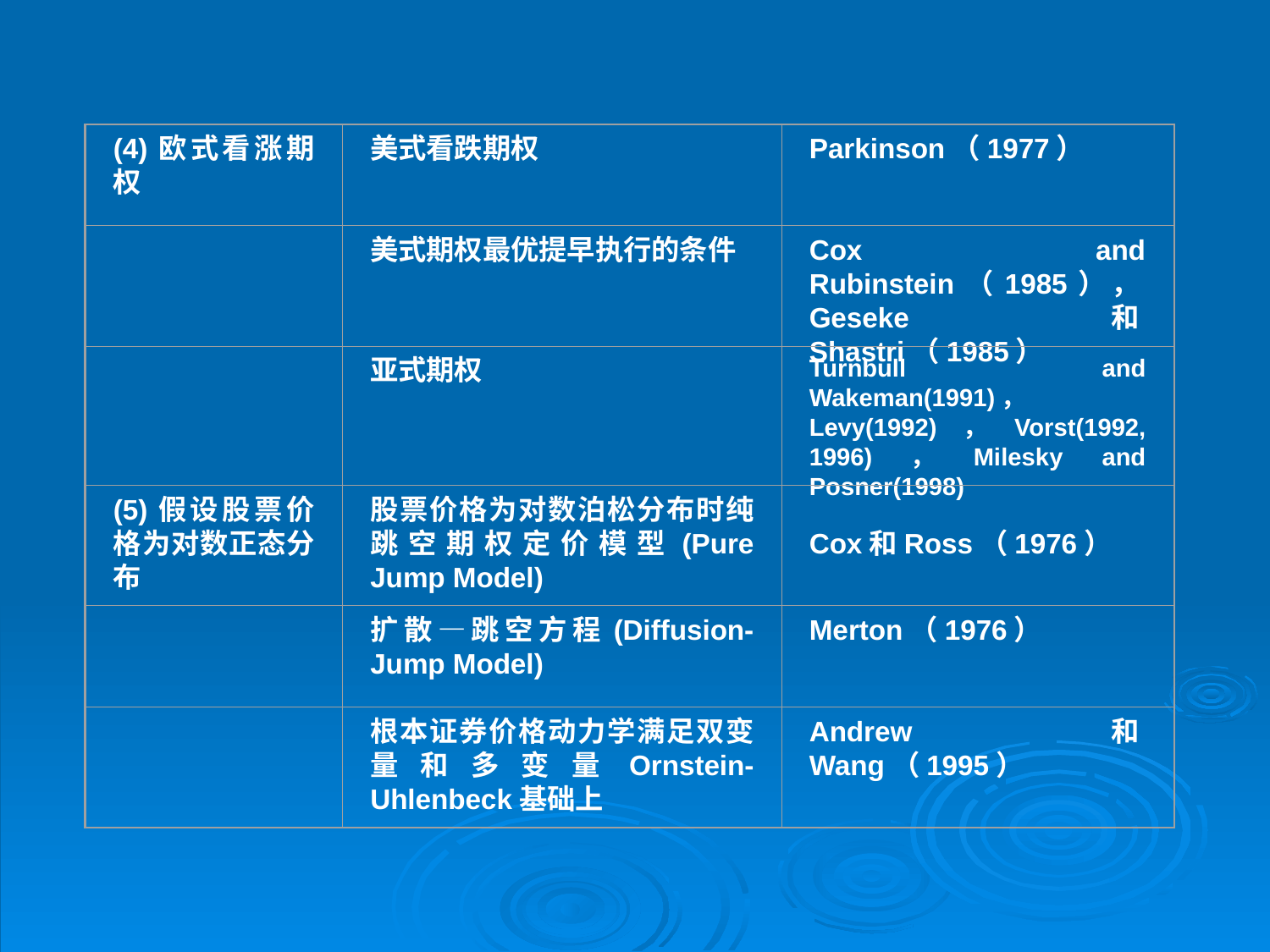

(4)欧式看涨期权

美式看跌期权

Parkinson（1977）

美式期权最优提早执行的条件

Cox and Rubinstein（1985），Geseke和Shastri（1985）

亚式期权

Turnbull and Wakeman(1991)，
Levy(1992)，Vorst(1992, 1996)，Milesky and Posner(1998)

(5)假设股票价格为对数正态分布

股票价格为对数泊松分布时纯跳空期权定价模型(Pure Jump Model)

Cox和Ross（1976）

扩散—跳空方程(Diffusion-Jump Model)

Merton（1976）

根本证券价格动力学满足双变量和多变量Ornstein-Uhlenbeck基础上

Andrew和Wang（1995）